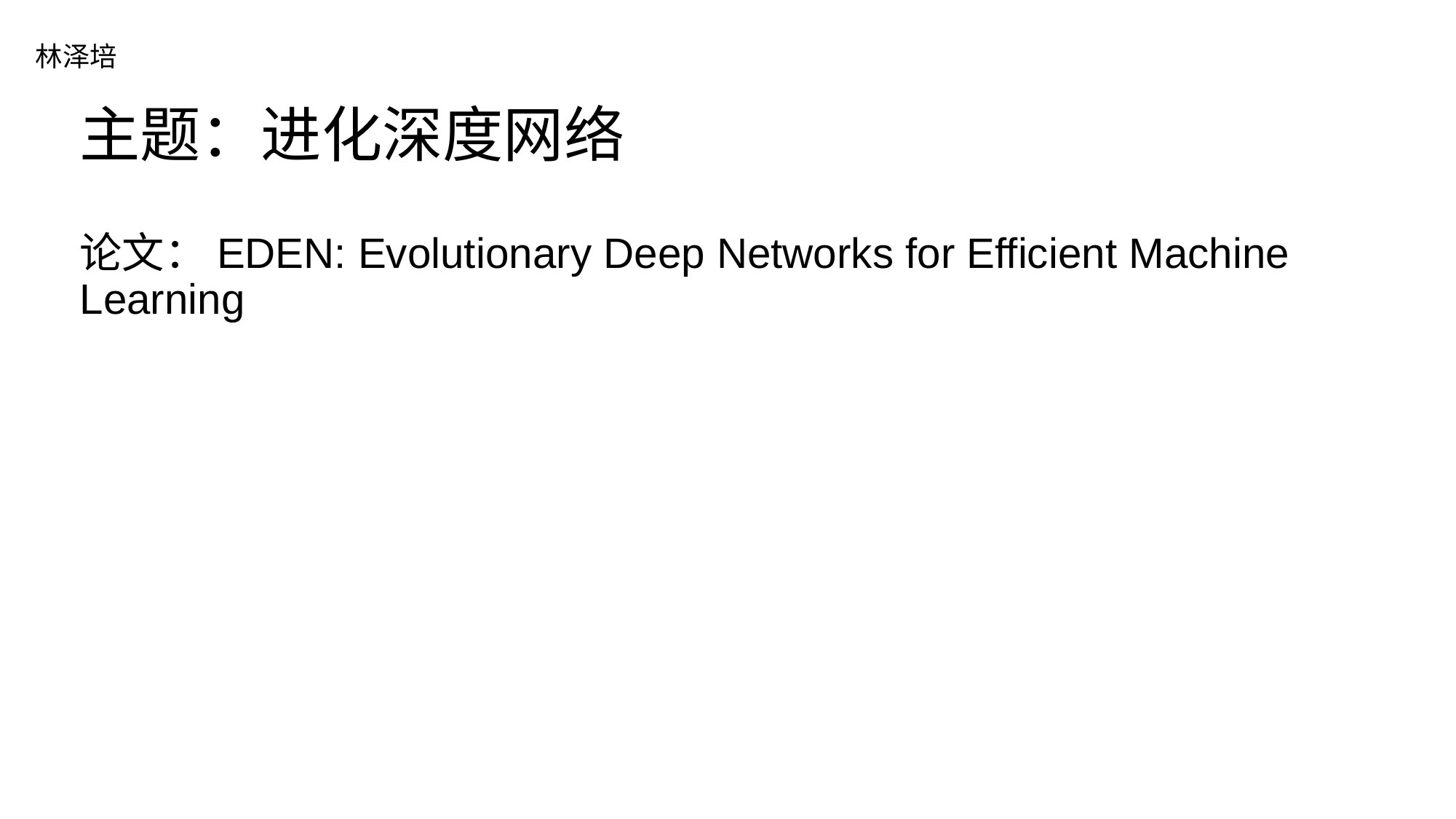

林泽培
主题：进化深度网络
论文：EDEN: Evolutionary Deep Networks for Efficient Machine Learning